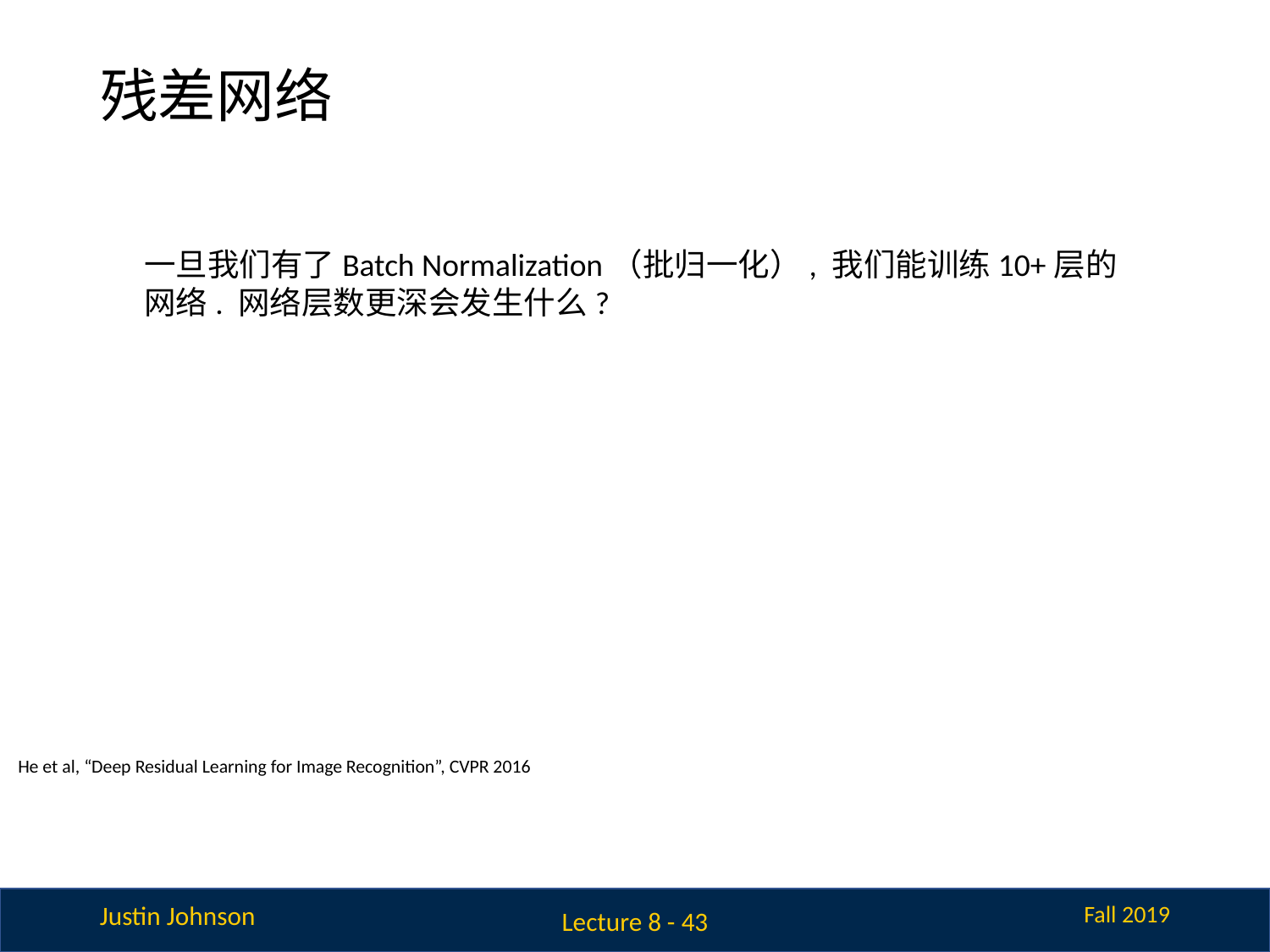

# 残差网络
一旦我们有了Batch Normalization（批归一化）, 我们能训练10+层的网络. 网络层数更深会发生什么?
He et al, “Deep Residual Learning for Image Recognition”, CVPR 2016
Lecture 8 - 43